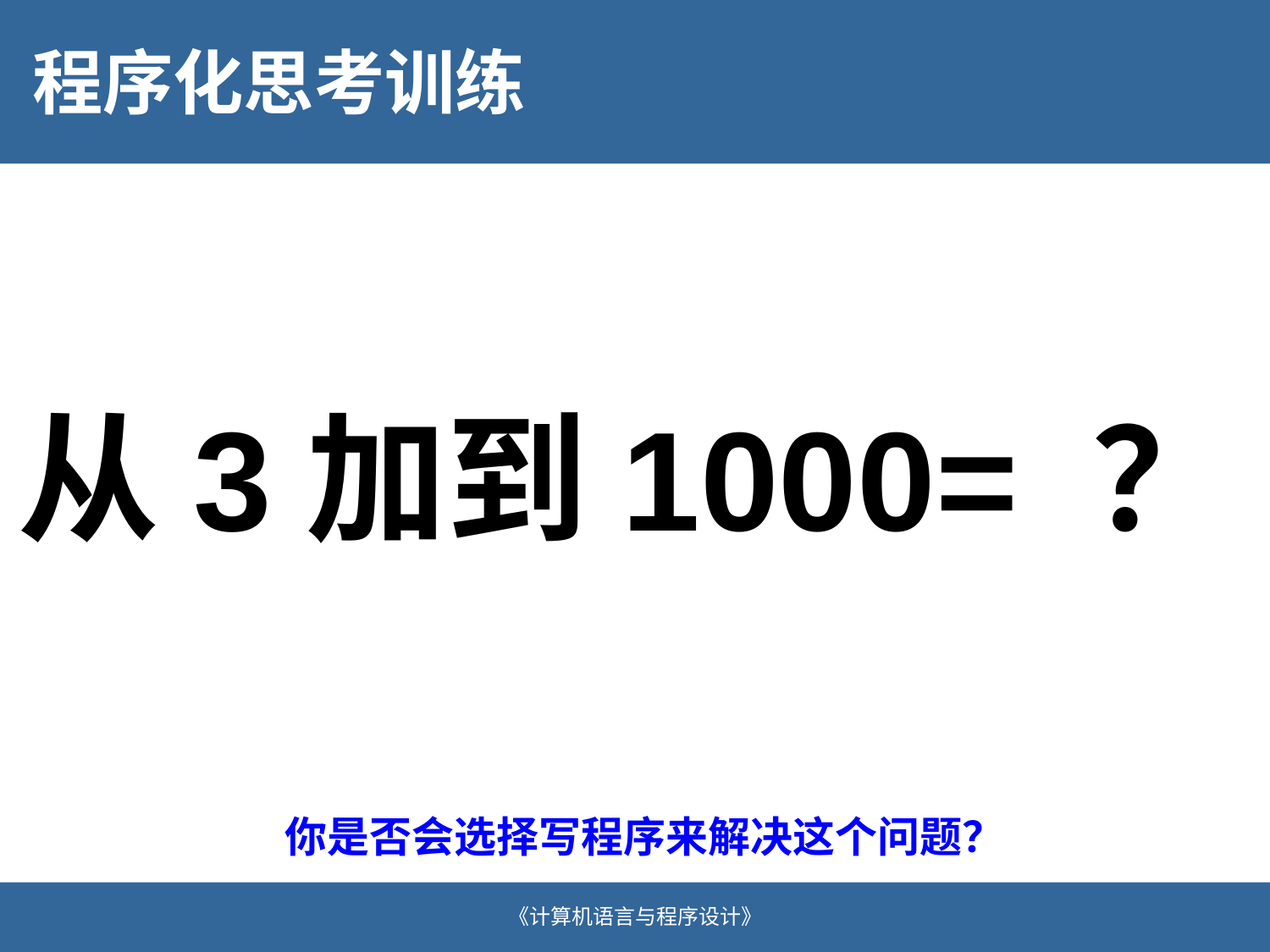

# 程序化思考训练
从3加到1000= ？
你是否会选择写程序来解决这个问题？

《计算机语言与程序设计》
75